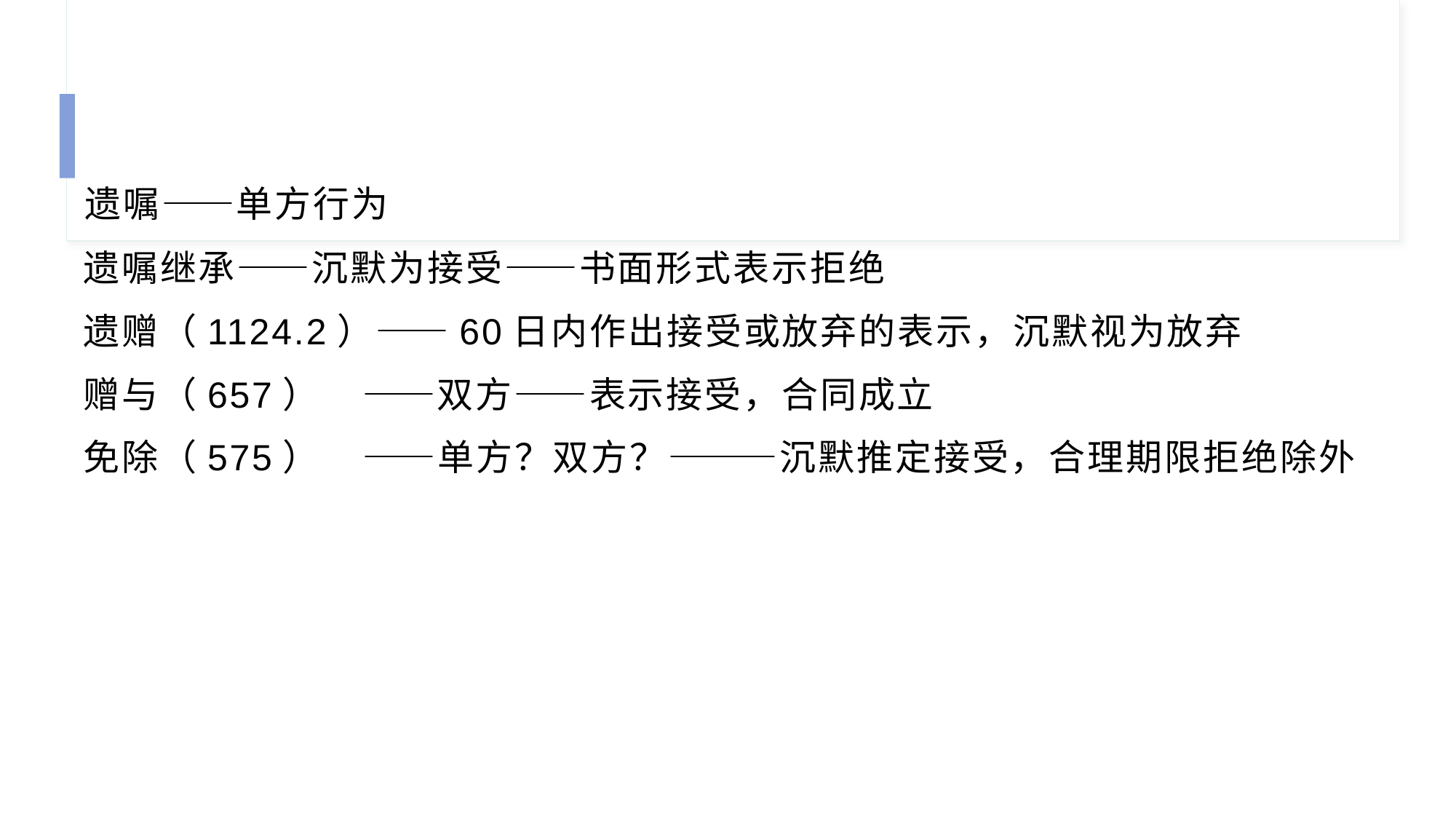

遗嘱——单方行为
 遗嘱继承——沉默为接受——书面形式表示拒绝
 遗赠（1124.2）——60日内作出接受或放弃的表示，沉默视为放弃
 赠与（657）    ——双方——表示接受，合同成立
 免除（575）    ——单方？双方？———沉默推定接受，合理期限拒绝除外